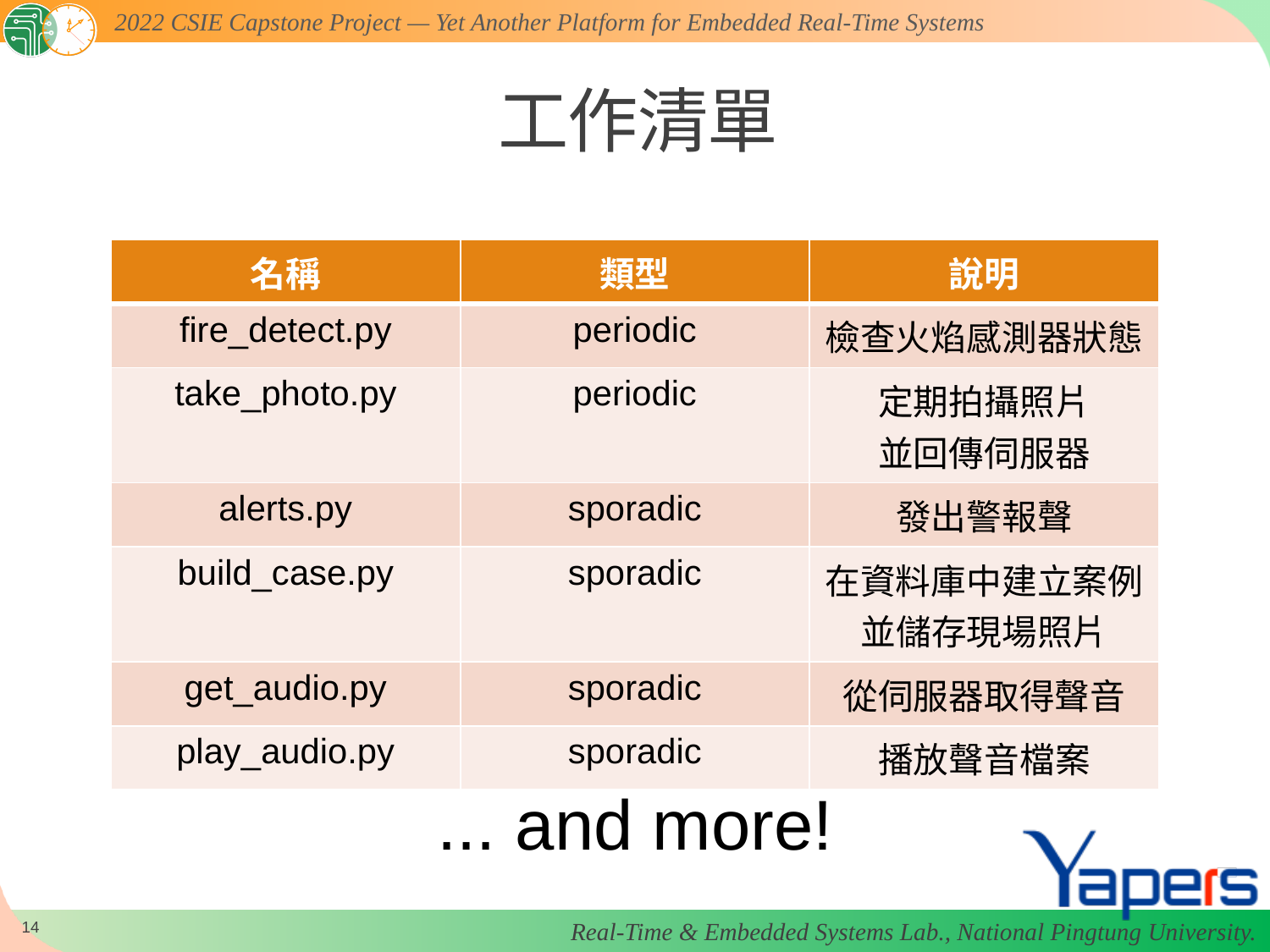

# 工作清單
| 名稱 | 類型 | 說明 |
| --- | --- | --- |
| fire\_detect.py | periodic | 檢查火焰感測器狀態 |
| take\_photo.py | periodic | 定期拍攝照片 並回傳伺服器 |
| alerts.py | sporadic | 發出警報聲 |
| build\_case.py | sporadic | 在資料庫中建立案例 並儲存現場照片 |
| get\_audio.py | sporadic | 從伺服器取得聲音 |
| play\_audio.py | sporadic | 播放聲音檔案 |
... and more!
14